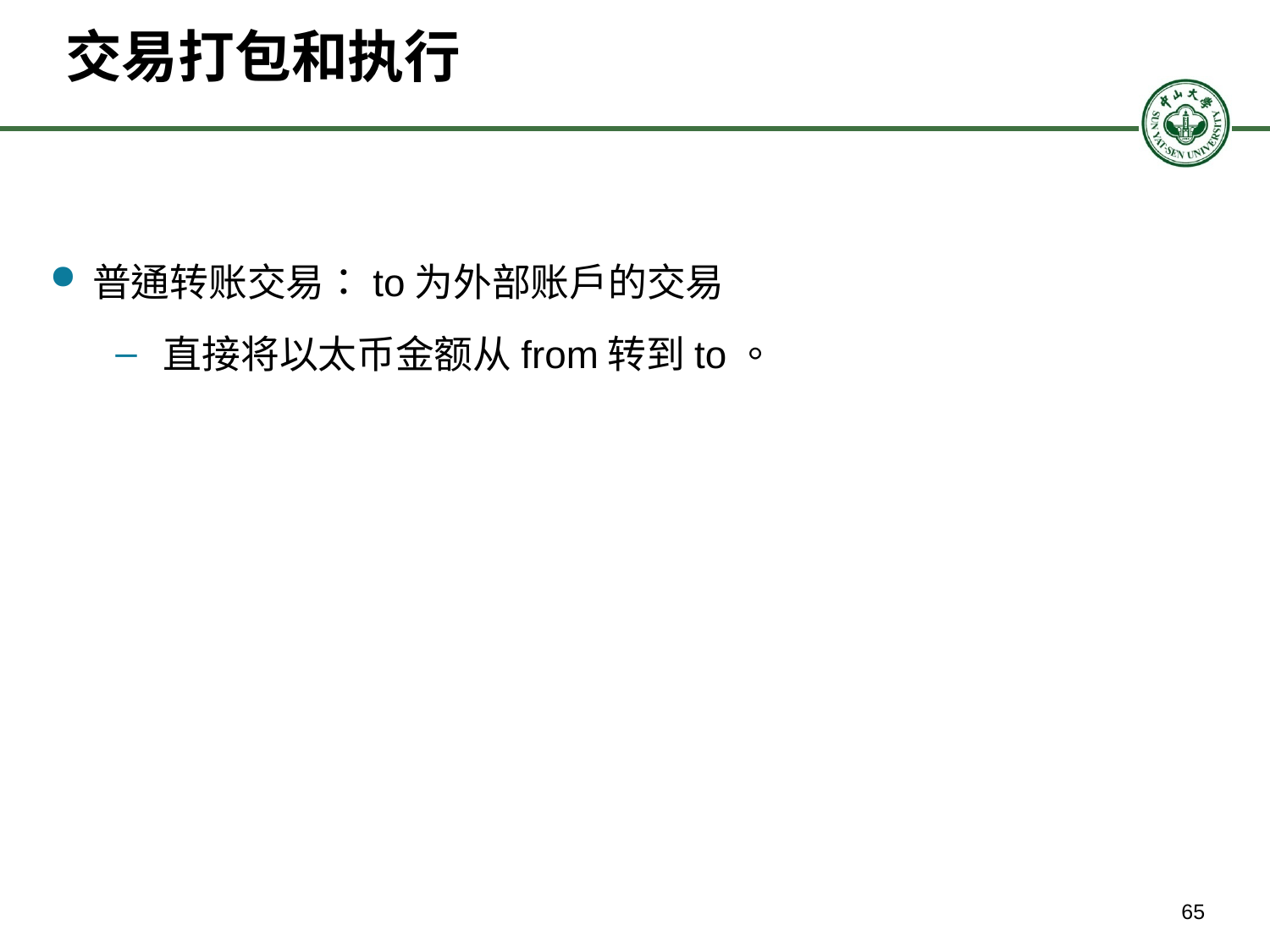

# 交易打包和执行
普通转账交易：to为外部账户的交易
直接将以太币金额从from转到to。